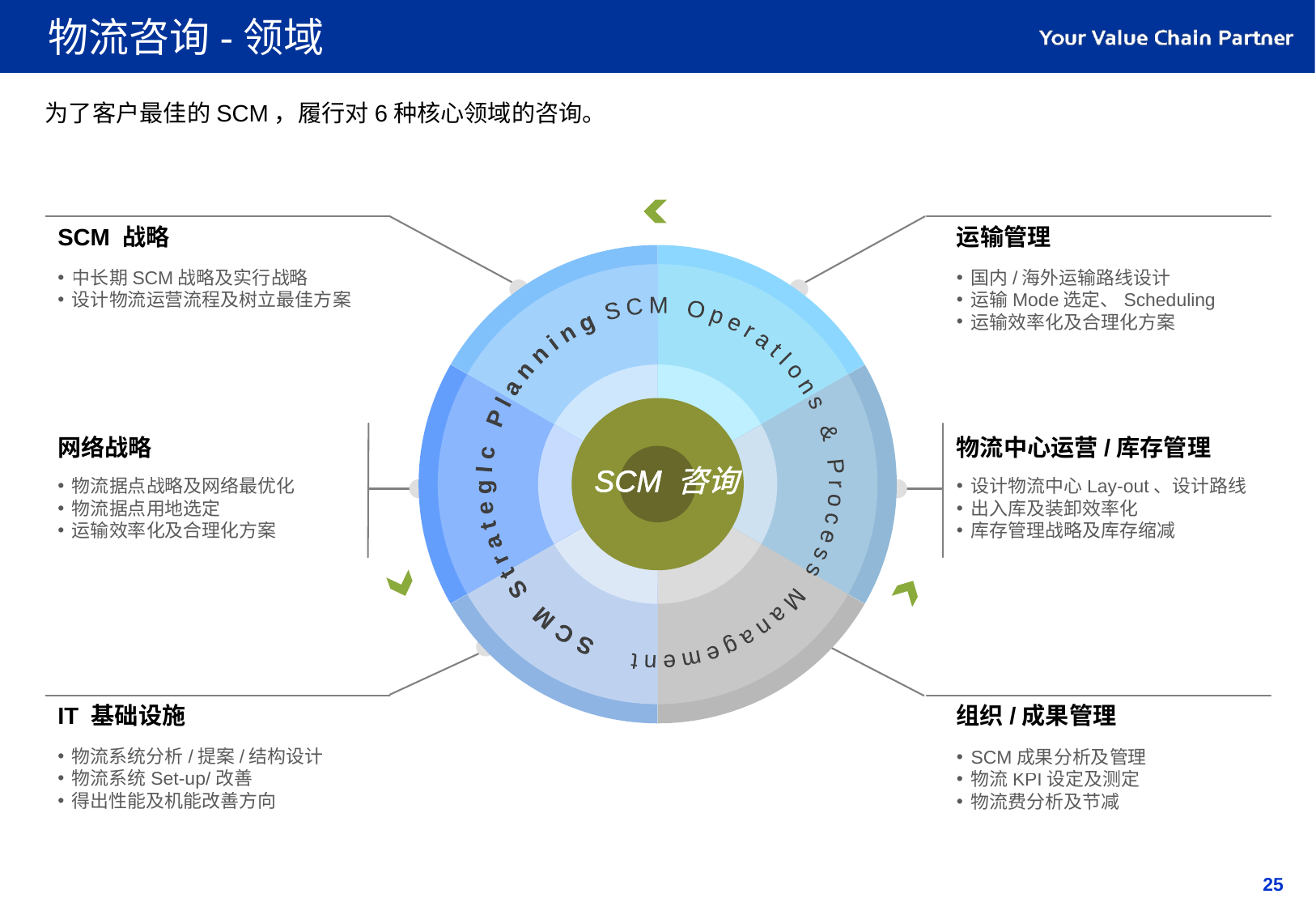

物流咨询-领域
为了客户最佳的SCM，履行对6种核心领域的咨询。

运输管理
SCM 战略

S C M   O p e r a t I o n s   &   P r o c e s s   M a n a g e m e n t
S C M   S t r a t e g I c   P l a n n i n g
中长期SCM战略及实行战略
设计物流运营流程及树立最佳方案
国内/海外运输路线设计
运输Mode选定、Scheduling
运输效率化及合理化方案

网络战略
物流中心运营/库存管理
SCM 咨询
物流据点战略及网络最优化
物流据点用地选定
运输效率化及合理化方案
设计物流中心Lay-out、设计路线
出入库及装卸效率化
库存管理战略及库存缩减

IT 基础设施
组织/成果管理
物流系统分析/提案/结构设计
物流系统Set-up/改善
得出性能及机能改善方向
SCM成果分析及管理
物流KPI设定及测定
物流费分析及节减
25